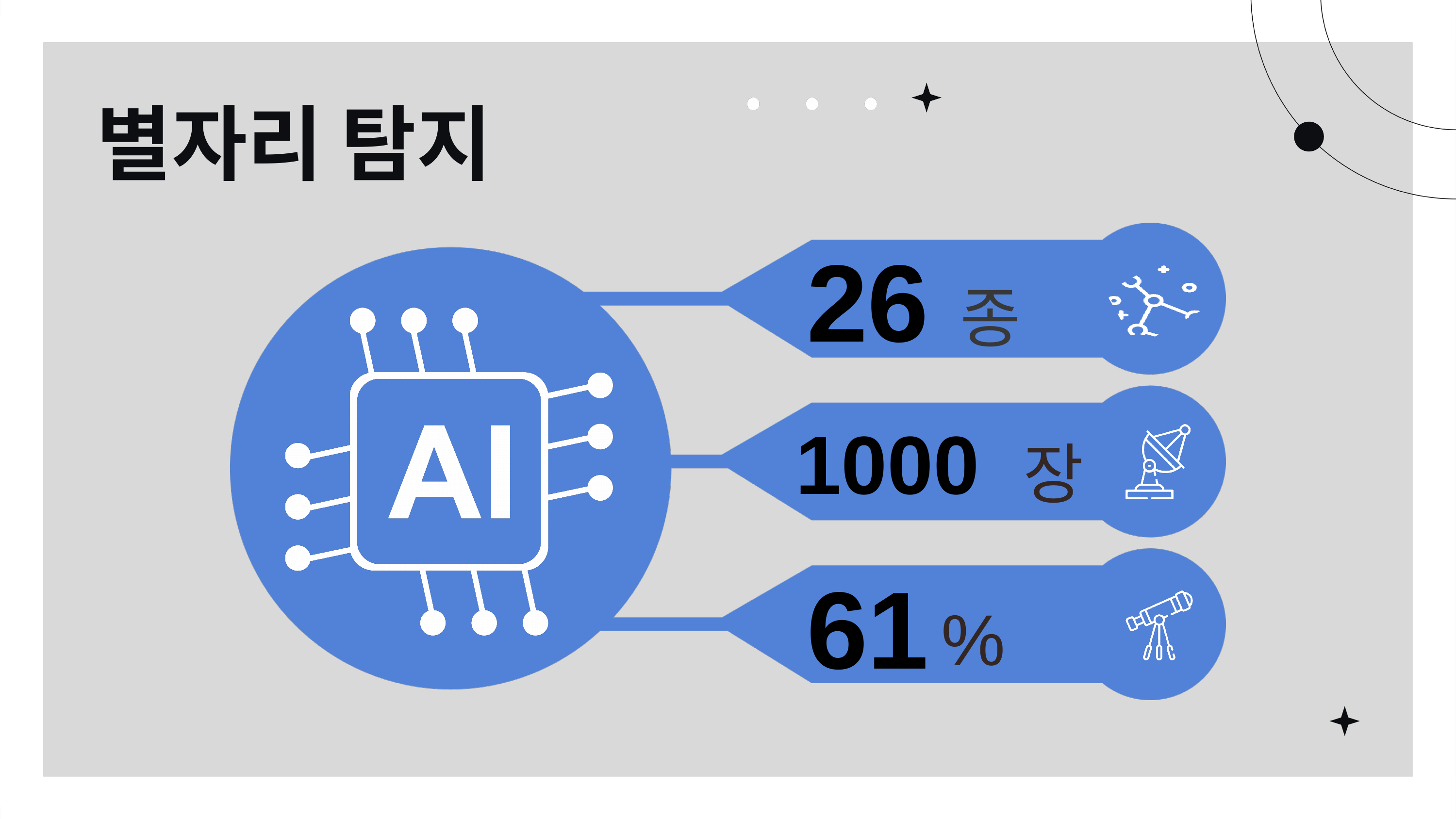

별자리 탐지

26

종

1000

장
61

%